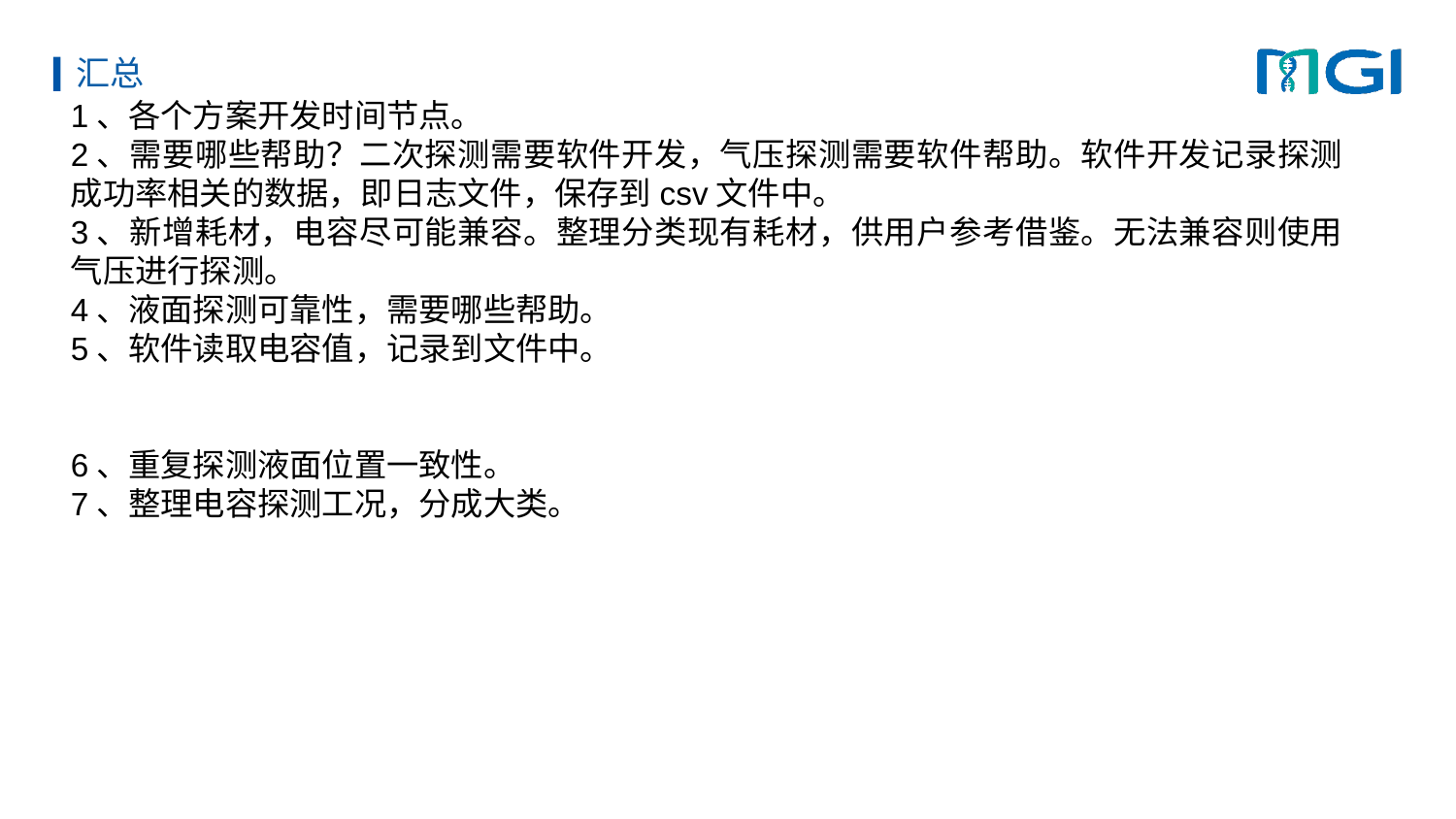

# 汇总
1、各个方案开发时间节点。
2、需要哪些帮助？二次探测需要软件开发，气压探测需要软件帮助。软件开发记录探测成功率相关的数据，即日志文件，保存到csv文件中。
3、新增耗材，电容尽可能兼容。整理分类现有耗材，供用户参考借鉴。无法兼容则使用气压进行探测。
4、液面探测可靠性，需要哪些帮助。
5、软件读取电容值，记录到文件中。

6、重复探测液面位置一致性。
7、整理电容探测工况，分成大类。